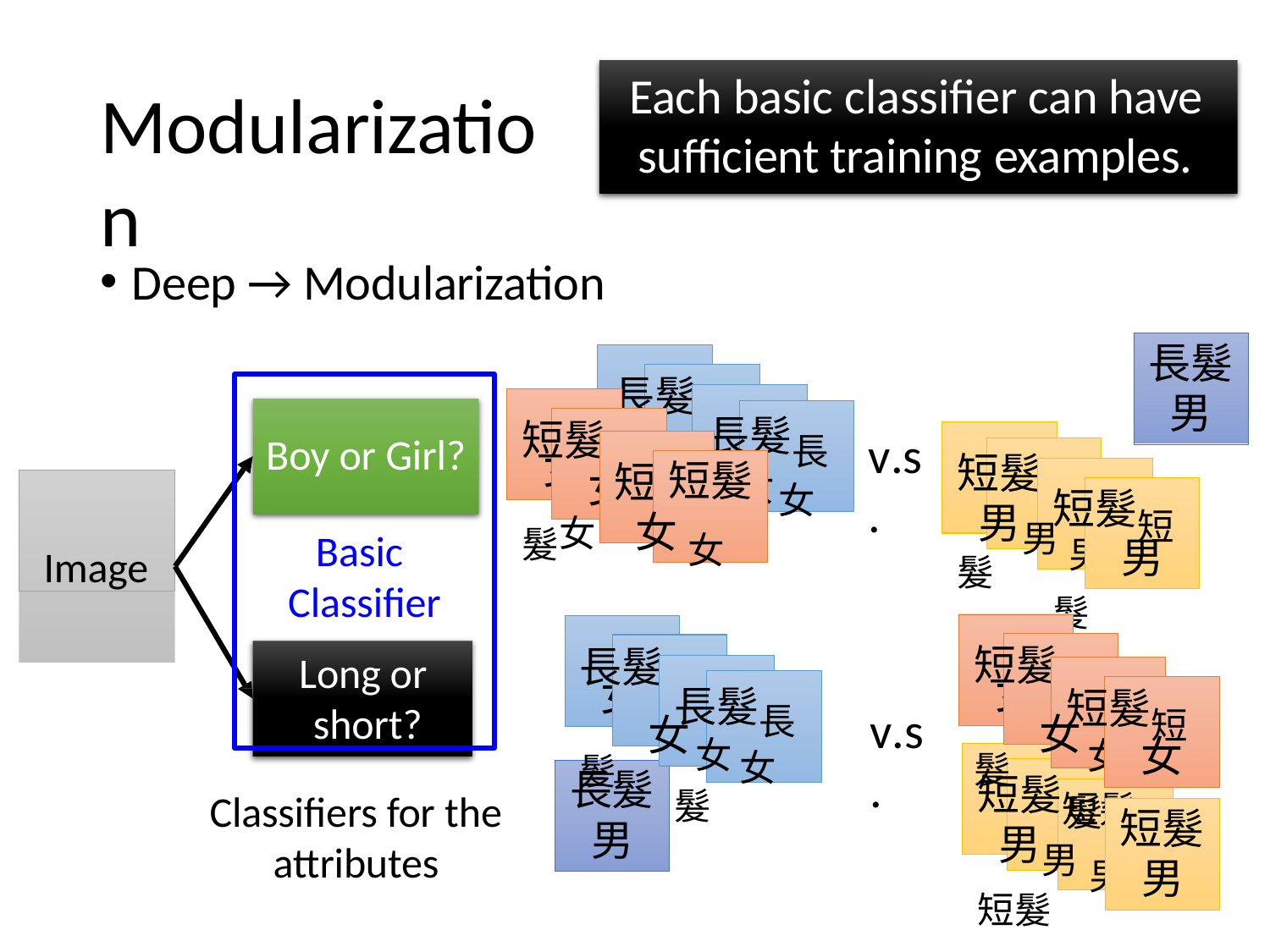

# Each basic classifier can have
sufficient training examples.
Modularization
Deep → Modularization

長髮
男

長髮長髮

Boy or Girl?

Basic  Classifier
Long or  short?

長髮長髮

短髮短髮女

v.s.
短髮短髮

短髮女 女女

女

短髮

女
短髮短髮

Image
男男 男

女 女
男

短髮短髮
長髮長髮

長髮長髮
短髮短髮
女
女

女女
女女女
v.s.
女

短髮短髮短髮

長髮
男

Classifiers for the
attributes
男男 男

短髮
男